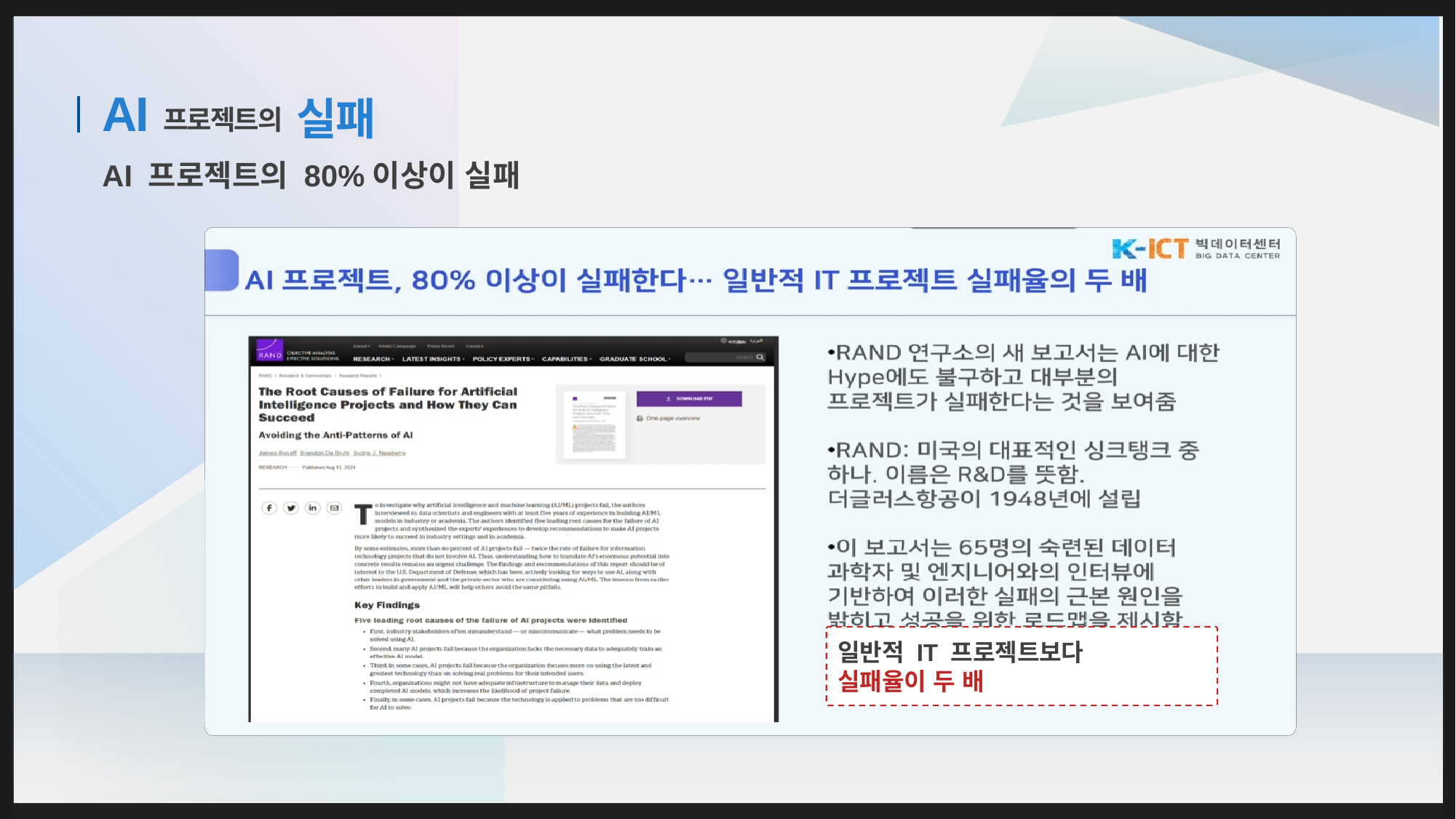

AI
# 프로젝트의
실패
AI 프로젝트의 80%이상이 실패

일반적 IT 프로젝트보다
실패율이 두 배